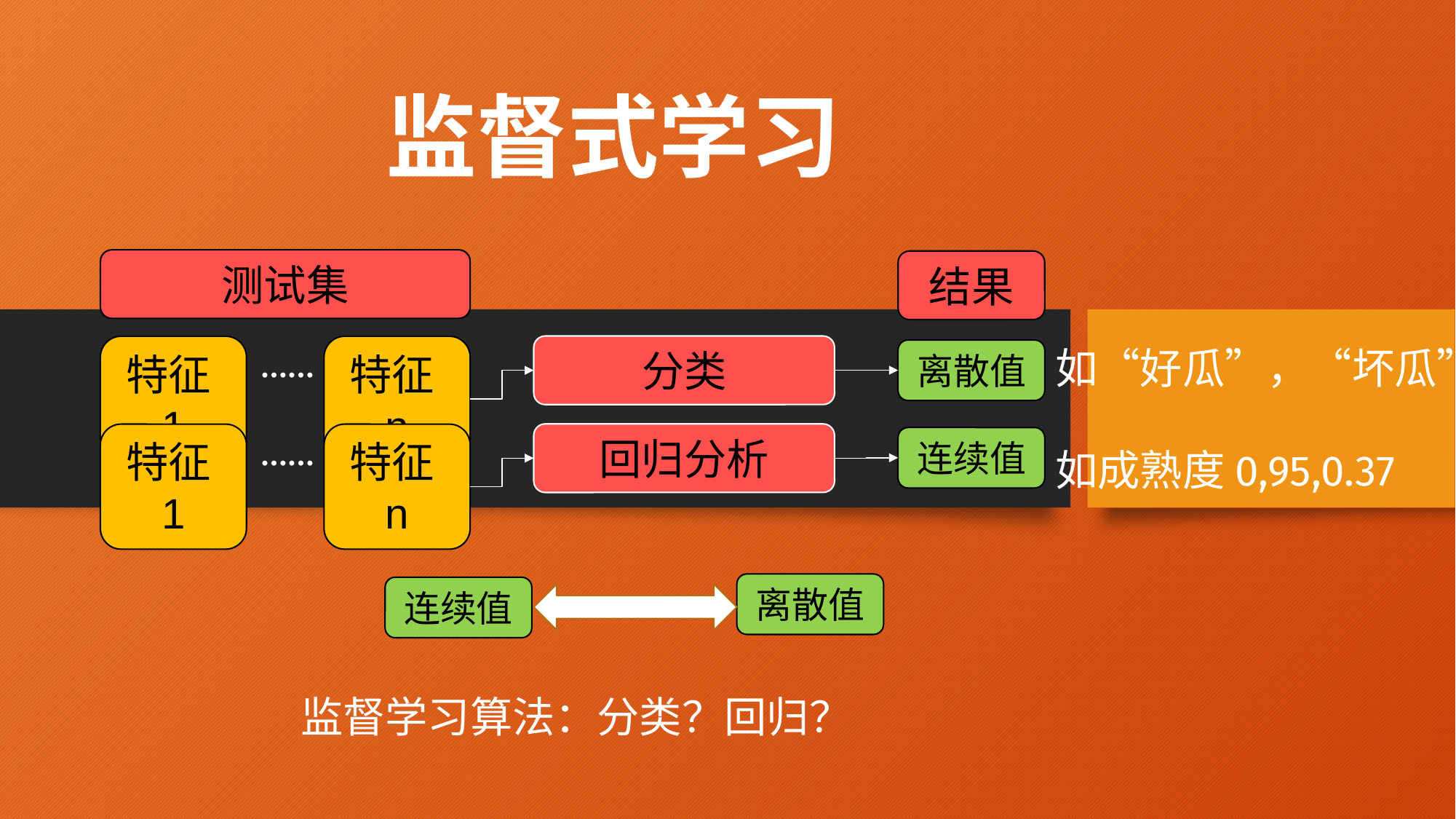

监督式学习
测试集
结果
分类
如“好瓜”，“坏瓜”

如成熟度0,95,0.37
……
特征1
特征n
离散值
回归分析
……
特征1
特征n
连续值
离散值
连续值

监督学习算法：分类？回归？